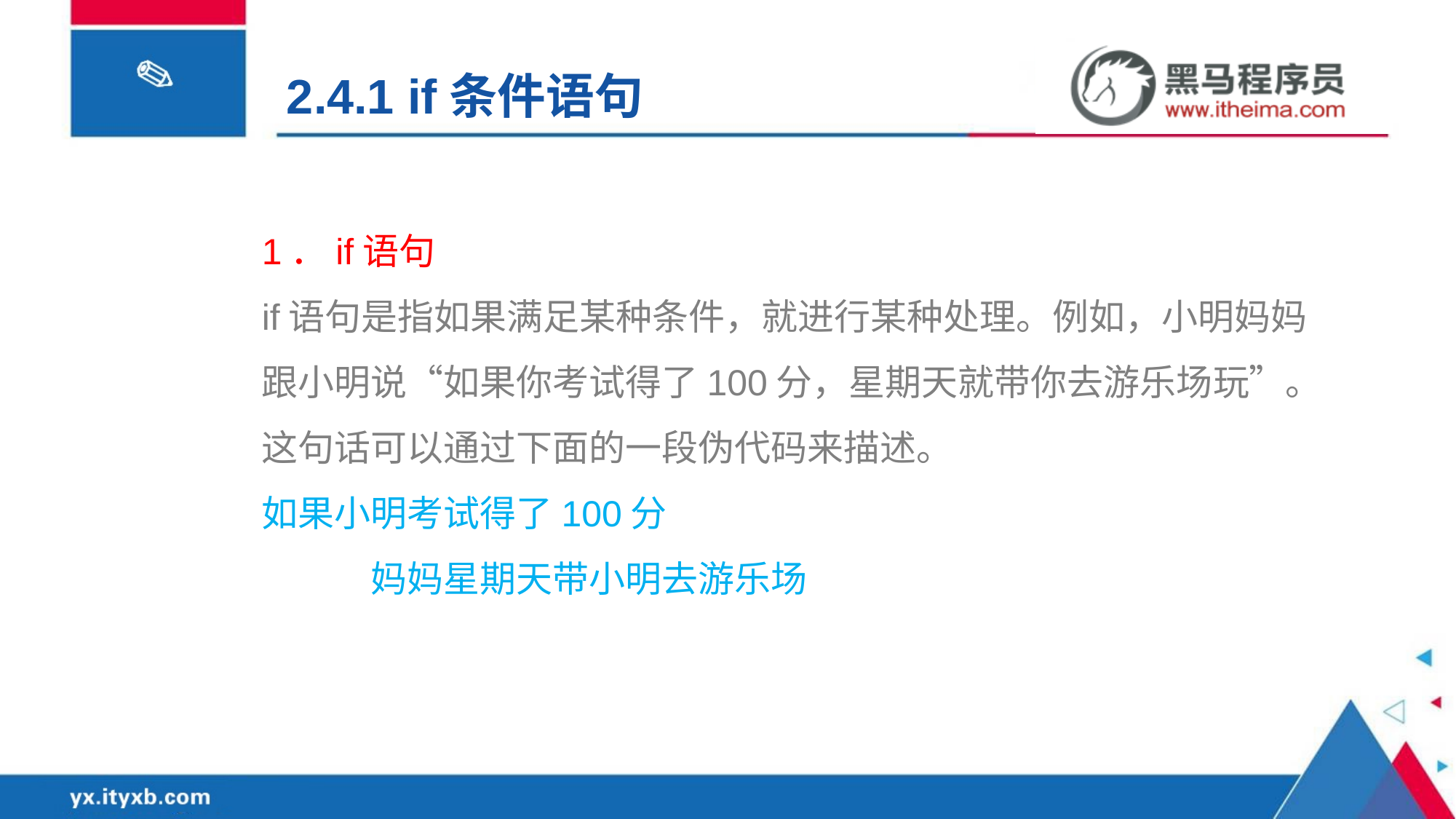

2.4.1 if条件语句

1．if语句
if语句是指如果满足某种条件，就进行某种处理。例如，小明妈妈跟小明说“如果你考试得了100分，星期天就带你去游乐场玩”。这句话可以通过下面的一段伪代码来描述。
如果小明考试得了100分
	妈妈星期天带小明去游乐场